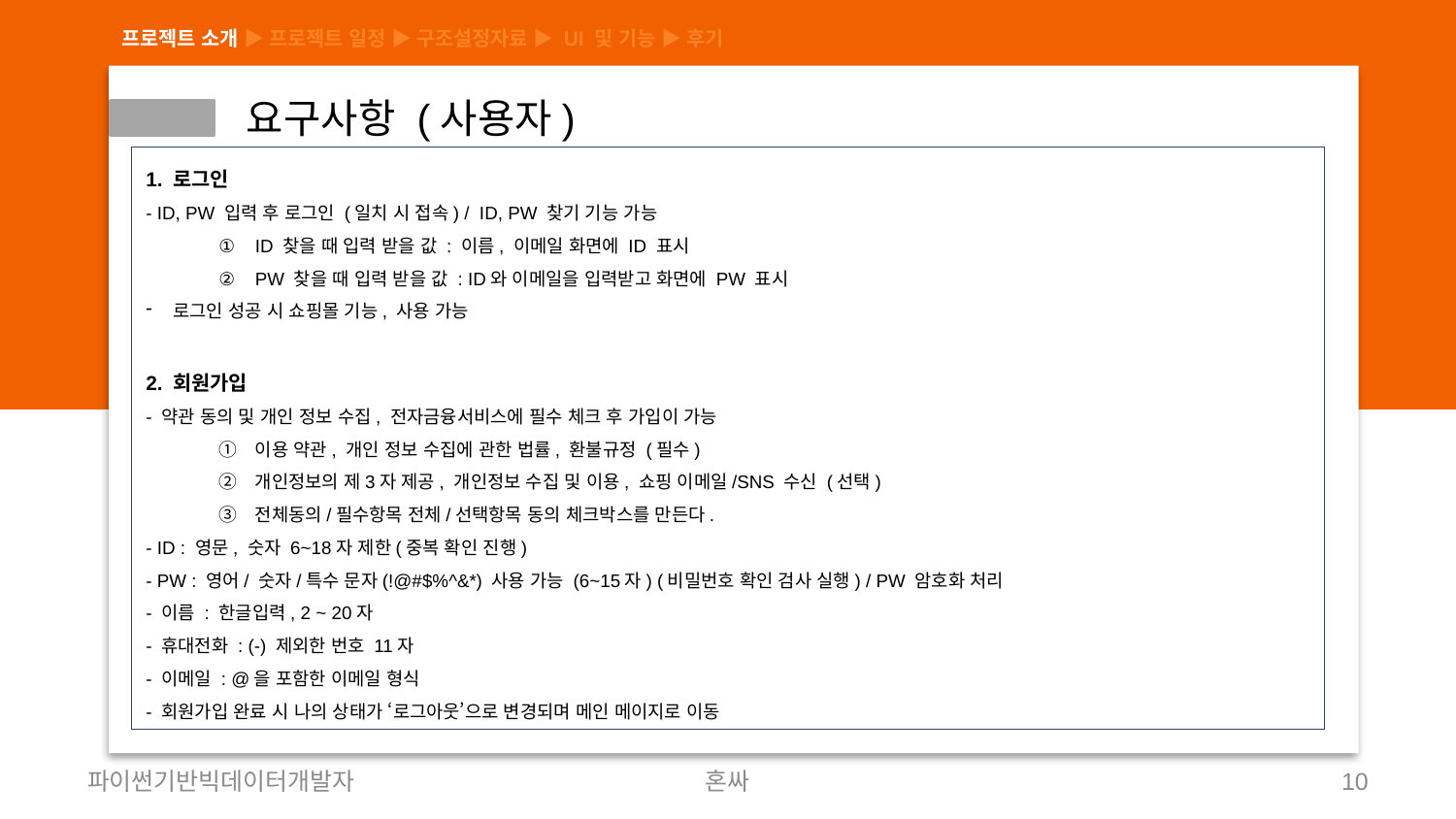

프로젝트 소개 ▶ 프로젝트 일정 ▶ 구조설정자료 ▶ UI 및 기능 ▶ 후기

 요구사항 (사용자)

1. 로그인
- ID, PW 입력 후 로그인 (일치 시 접속) /  ID, PW 찾기 기능 가능
ID 찾을 때 입력 받을 값 : 이름, 이메일 화면에 ID 표시
PW 찾을 때 입력 받을 값 : ID와 이메일을 입력받고 화면에 PW 표시
로그인 성공 시 쇼핑몰 기능, 사용 가능

2. 회원가입
- 약관 동의 및 개인 정보 수집, 전자금융서비스에 필수 체크 후 가입이 가능
이용 약관, 개인 정보 수집에 관한 법률, 환불규정 (필수)
개인정보의 제3자 제공, 개인정보 수집 및 이용, 쇼핑 이메일/SNS 수신 (선택)
전체동의/필수항목 전체/선택항목 동의 체크박스를 만든다.
- ID : 영문, 숫자 6~18자 제한(중복 확인 진행)
- PW : 영어/ 숫자/특수 문자(!@#$%^&*) 사용 가능 (6~15자) (비밀번호 확인 검사 실행) / PW 암호화 처리
- 이름 : 한글입력, 2 ~ 20자
- 휴대전화 : (-) 제외한 번호 11자
- 이메일 : @을 포함한 이메일 형식
- 회원가입 완료 시 나의 상태가 ‘로그아웃’으로 변경되며 메인 메이지로 이동
파이썬기반빅데이터개발자
혼싸
10